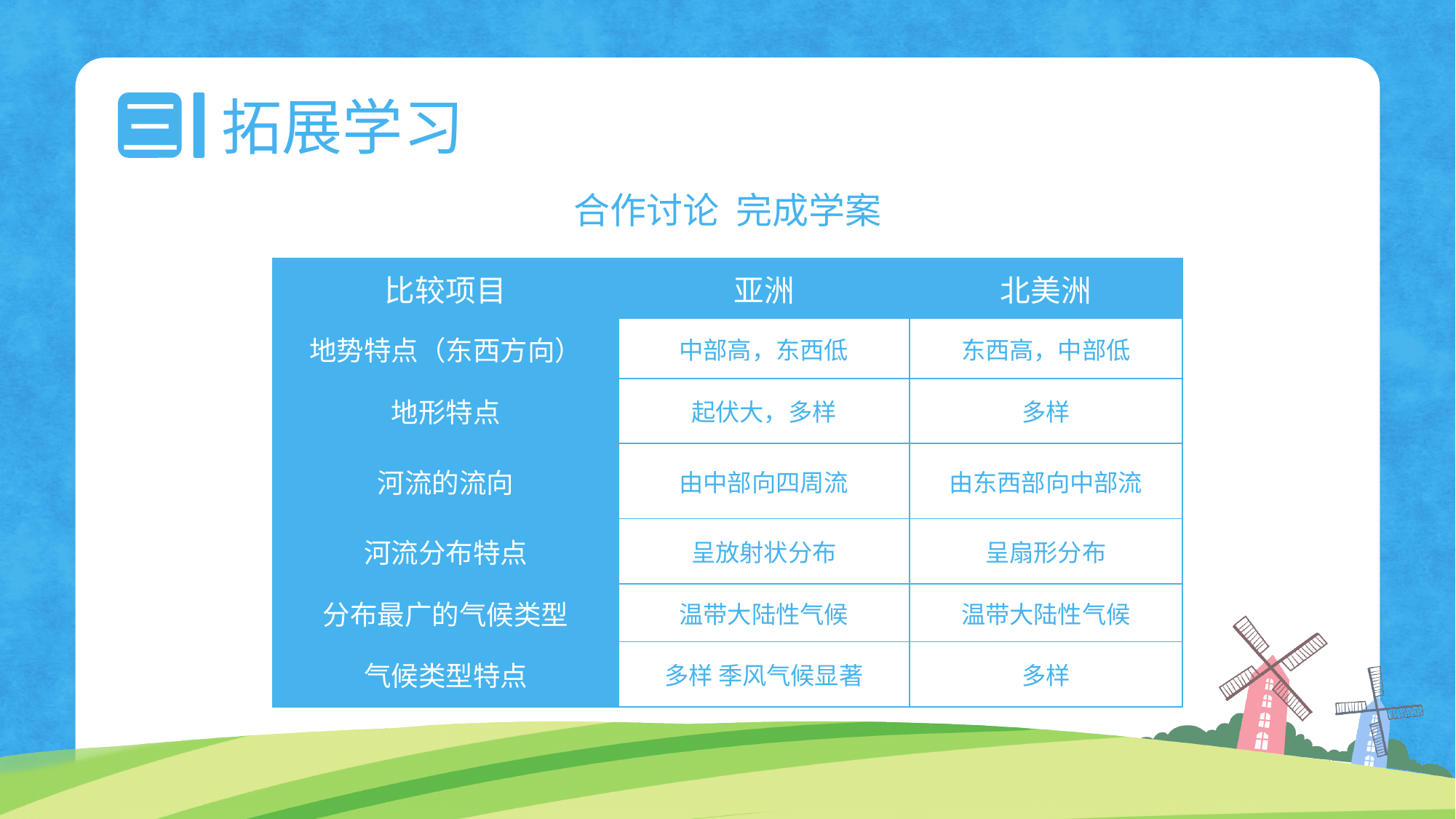

三
拓展学习
合作讨论  完成学案
| 比较项目 | 亚洲 | 北美洲 |
| --- | --- | --- |
| 地势特点（东西方向） | 中部高，东西低 | 东西高，中部低 |
| 地形特点 | 起伏大，多样 | 多样 |
| 河流的流向 | 由中部向四周流 | 由东西部向中部流 |
| 河流分布特点 | 呈放射状分布 | 呈扇形分布 |
| 分布最广的气候类型 | 温带大陆性气候 | 温带大陆性气候 |
| 气候类型特点 | 多样 季风气候显著 | 多样 |